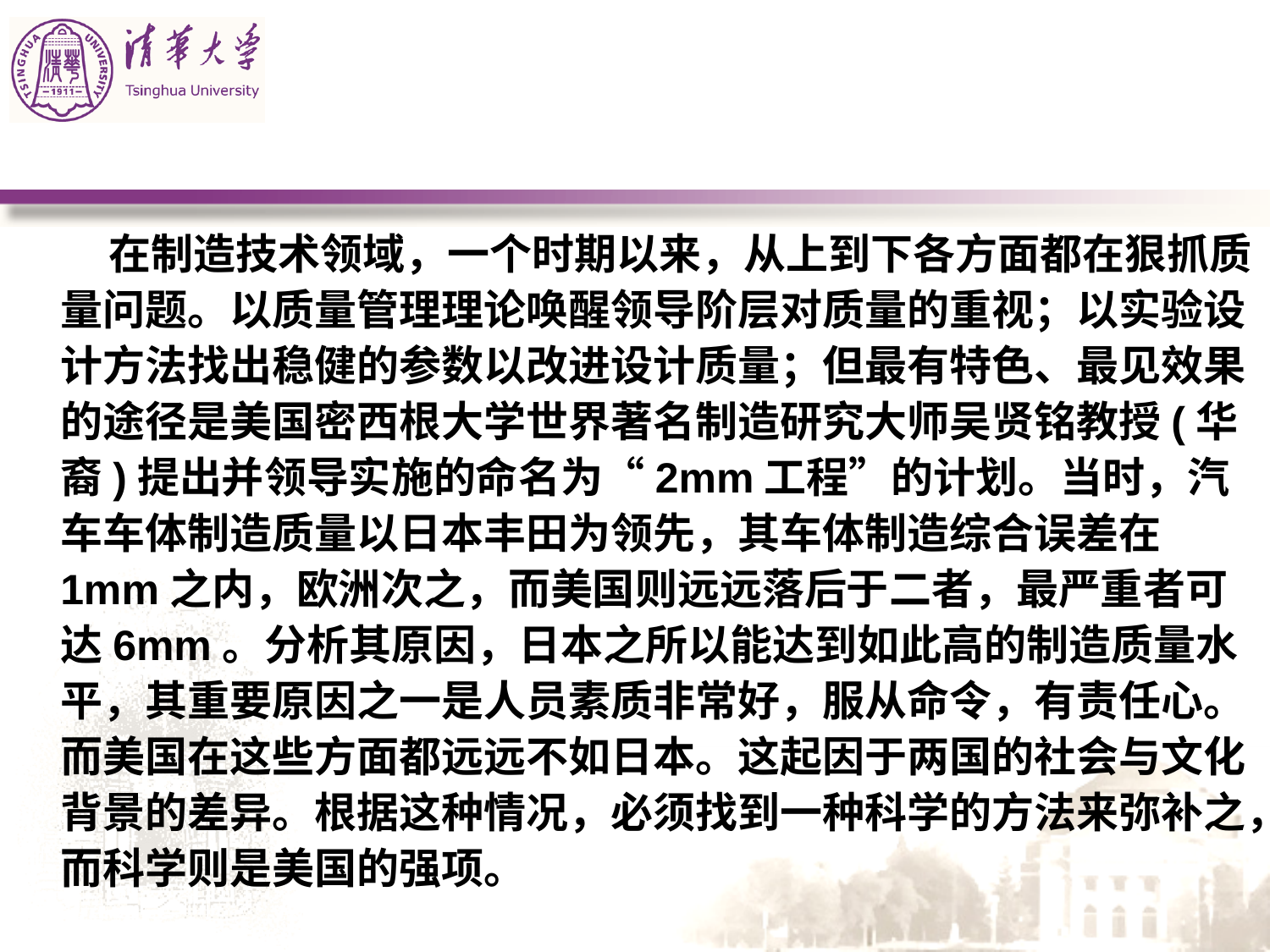

#
         在制造技术领域，一个时期以来，从上到下各方面都在狠抓质量问题。以质量管理理论唤醒领导阶层对质量的重视；以实验设计方法找出稳健的参数以改进设计质量；但最有特色、最见效果的途径是美国密西根大学世界著名制造研究大师吴贤铭教授(华裔)提出并领导实施的命名为“2mm工程”的计划。当时，汽车车体制造质量以日本丰田为领先，其车体制造综合误差在1mm之内，欧洲次之，而美国则远远落后于二者，最严重者可达6mm。分析其原因，日本之所以能达到如此高的制造质量水平，其重要原因之一是人员素质非常好，服从命令，有责任心。而美国在这些方面都远远不如日本。这起因于两国的社会与文化背景的差异。根据这种情况，必须找到一种科学的方法来弥补之，而科学则是美国的强项。